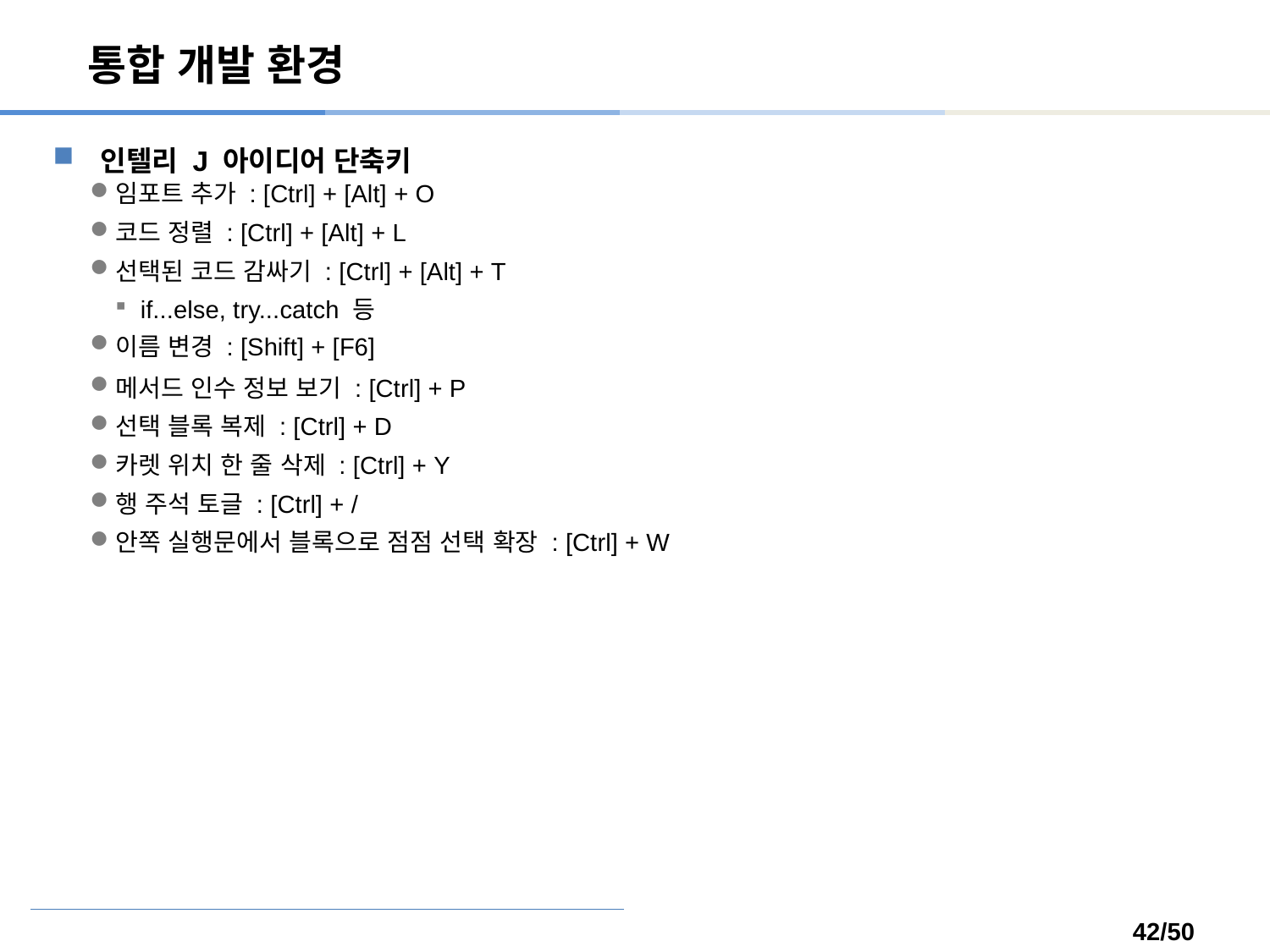

# 통합 개발 환경
인텔리 J 아이디어 단축키
임포트 추가 : [Ctrl] + [Alt] + O
코드 정렬 : [Ctrl] + [Alt] + L
선택된 코드 감싸기 : [Ctrl] + [Alt] + T
if...else, try...catch 등
이름 변경 : [Shift] + [F6]
메서드 인수 정보 보기 : [Ctrl] + P
선택 블록 복제 : [Ctrl] + D
카렛 위치 한 줄 삭제 : [Ctrl] + Y
행 주석 토글 : [Ctrl] + /
안쪽 실행문에서 블록으로 점점 선택 확장 : [Ctrl] + W